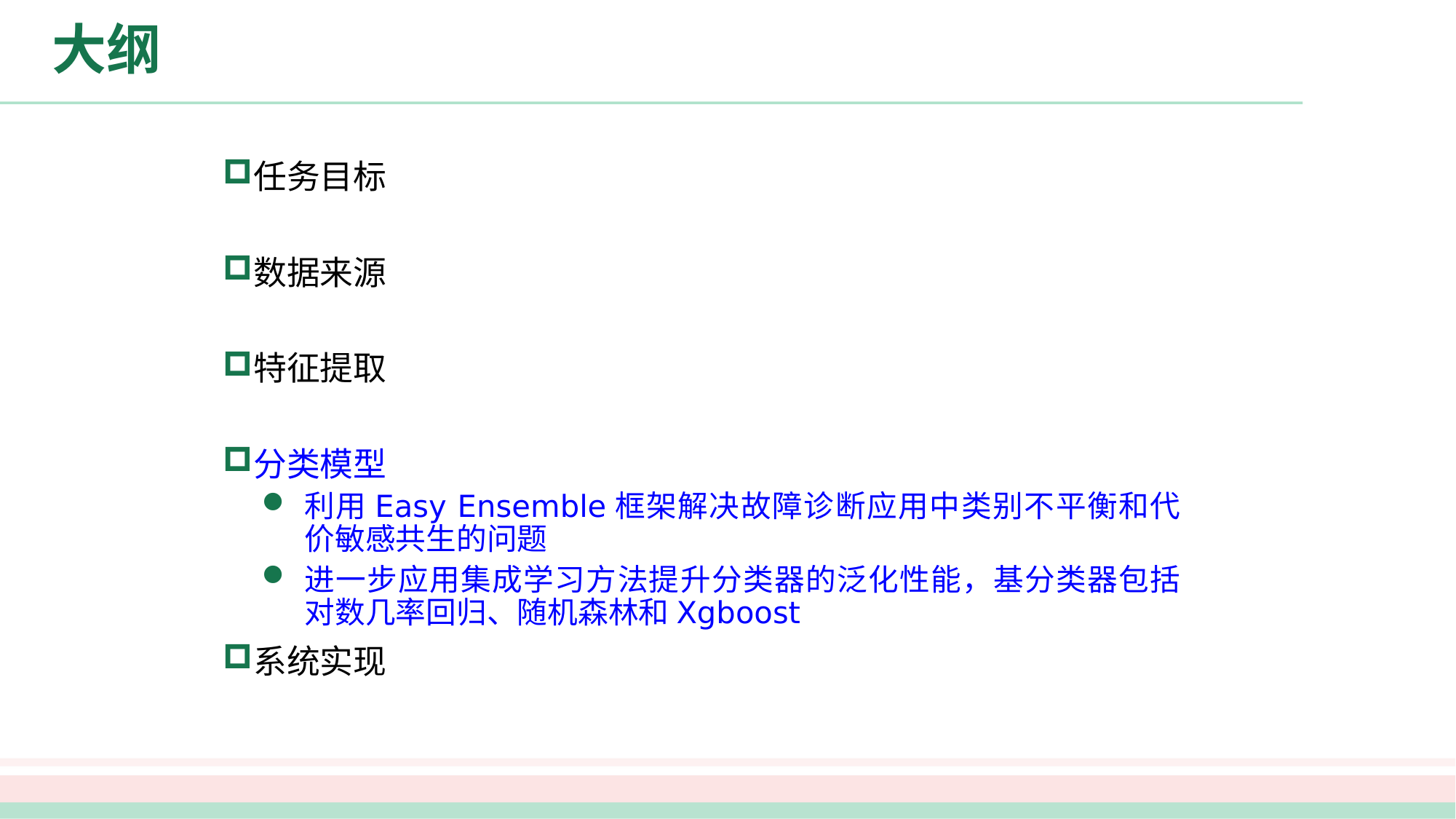

# 大纲
任务目标

数据来源

特征提取

分类模型
利用Easy Ensemble框架解决故障诊断应用中类别不平衡和代价敏感共生的问题
进一步应用集成学习方法提升分类器的泛化性能，基分类器包括对数几率回归、随机森林和Xgboost
系统实现